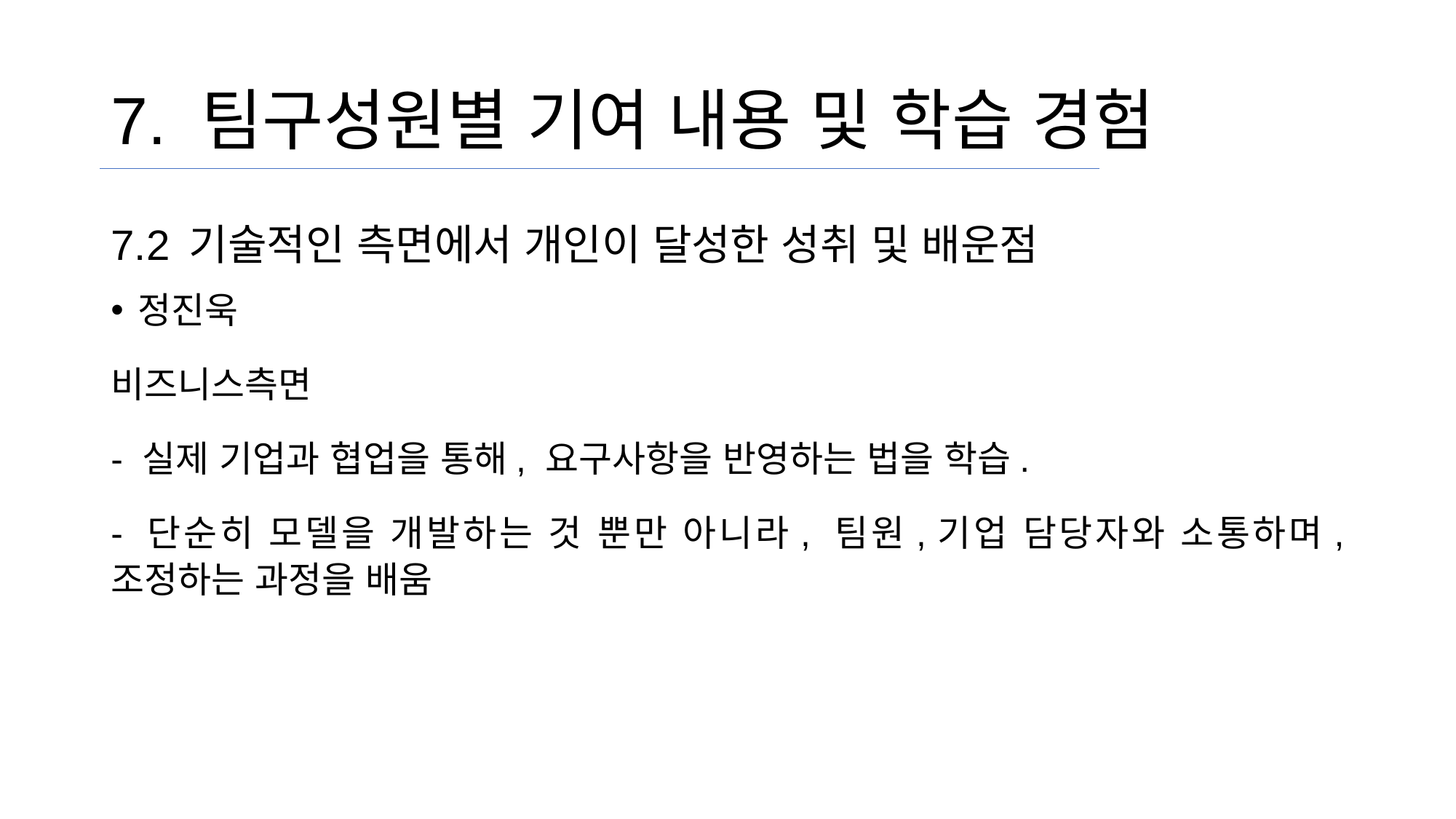

# 7. 팀구성원별 기여 내용 및 학습 경험
7.2 기술적인 측면에서 개인이 달성한 성취 및 배운점
정진욱
비즈니스측면
- 실제 기업과 협업을 통해, 요구사항을 반영하는 법을 학습.
- 단순히 모델을 개발하는 것 뿐만 아니라, 팀원,기업 담당자와 소통하며, 조정하는 과정을 배움